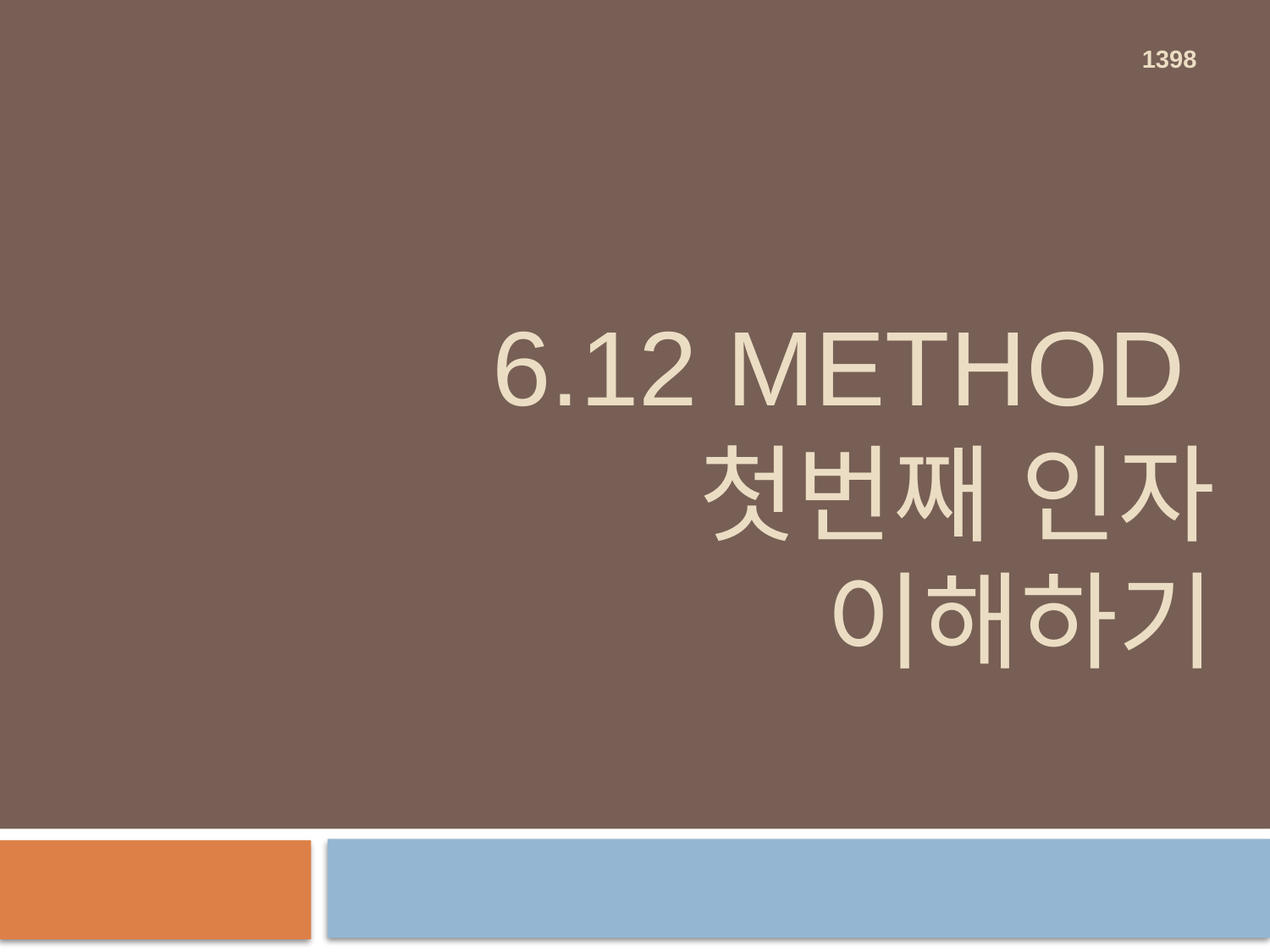

1398
# 6.12 Method 첫번째 인자 이해하기